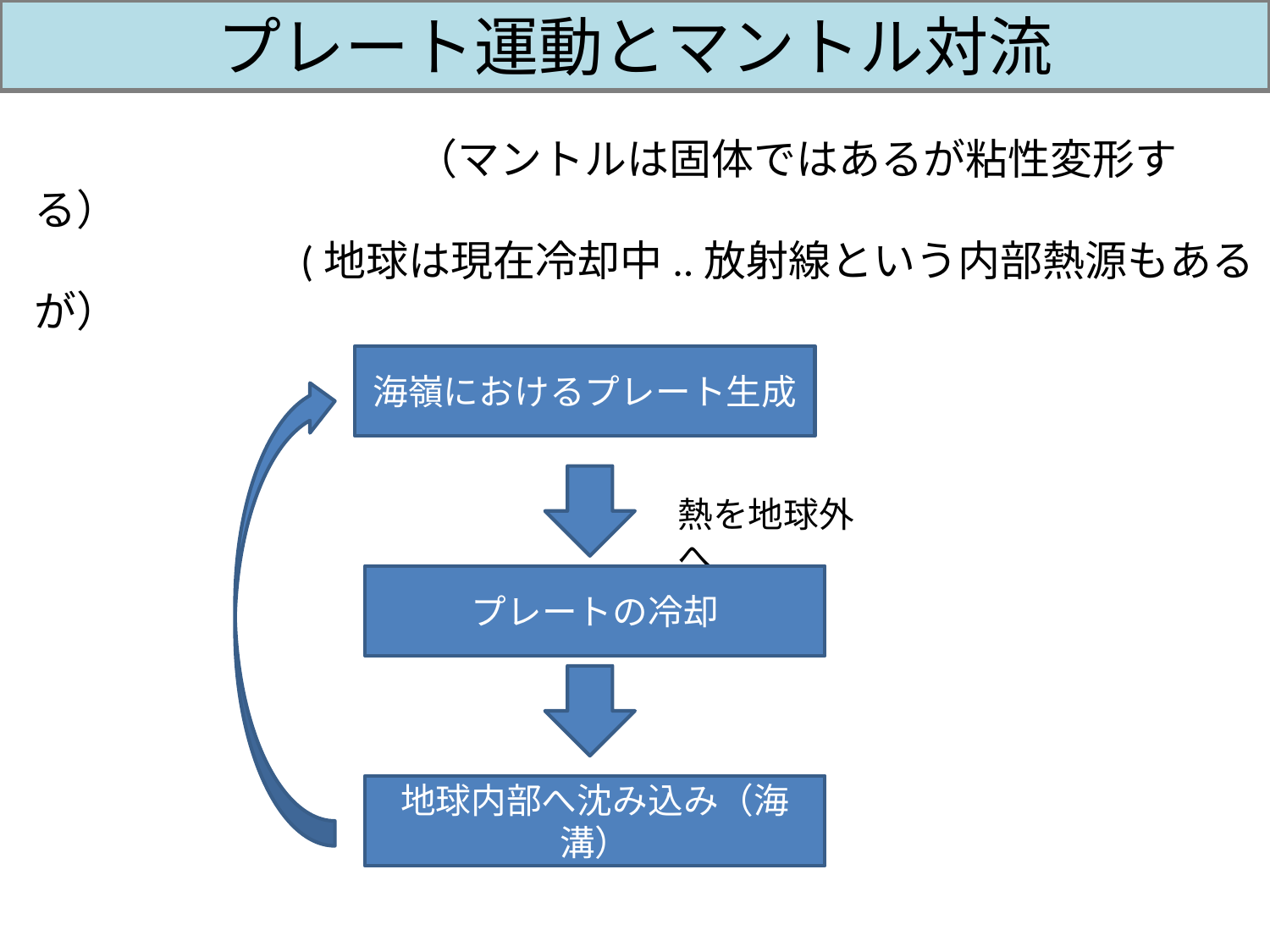

# プレート運動とマントル対流
　　　　　　　　　（マントルは固体ではあるが粘性変形する）
                            (地球は現在冷却中..放射線という内部熱源もあるが）
海嶺におけるプレート生成

熱を地球外へ
プレートの冷却

地球内部へ沈み込み（海溝）